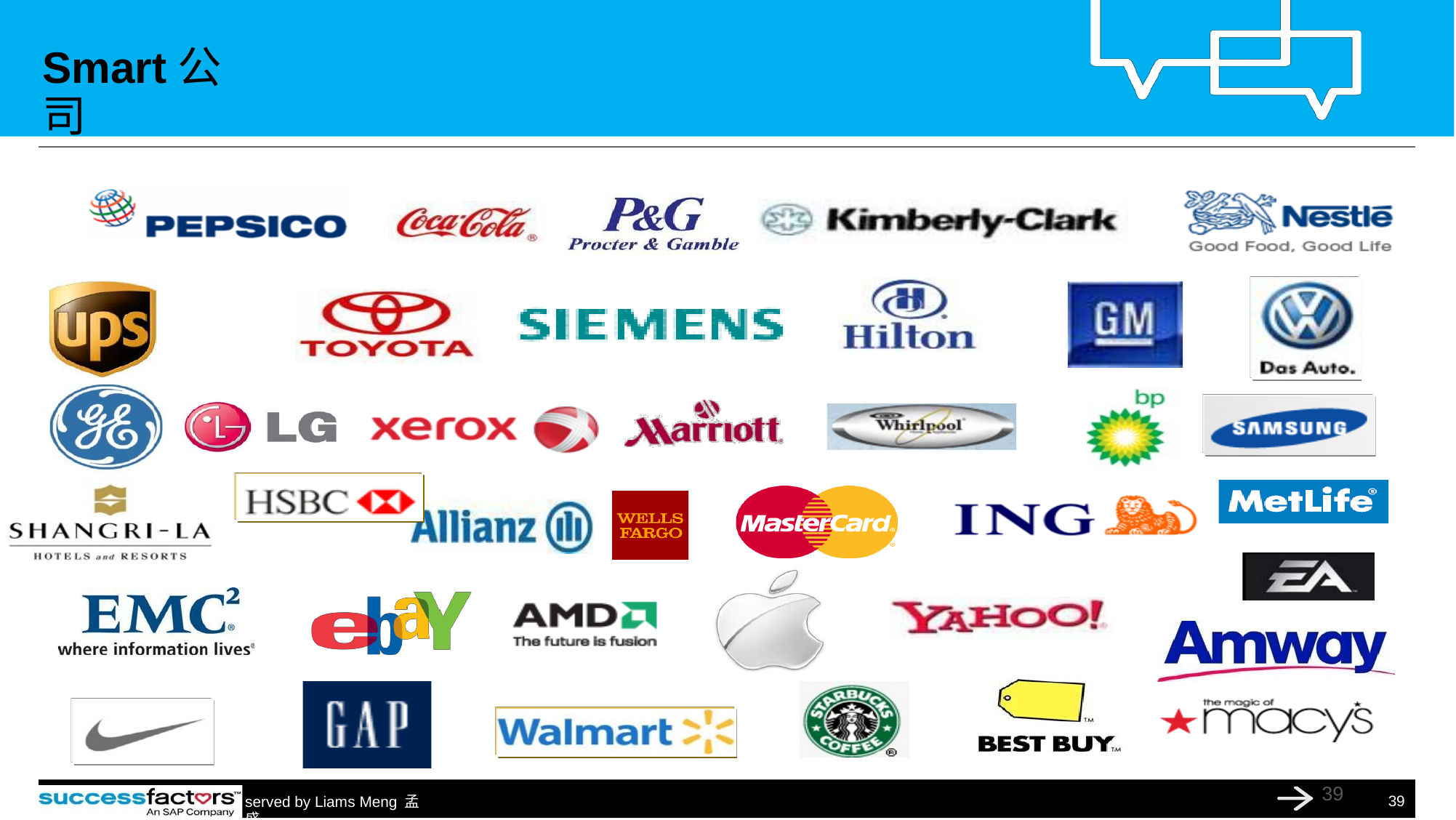

Smart公司

39
© 2014 SAP AG. All rights re

served by Liams Meng 孟盛.
39